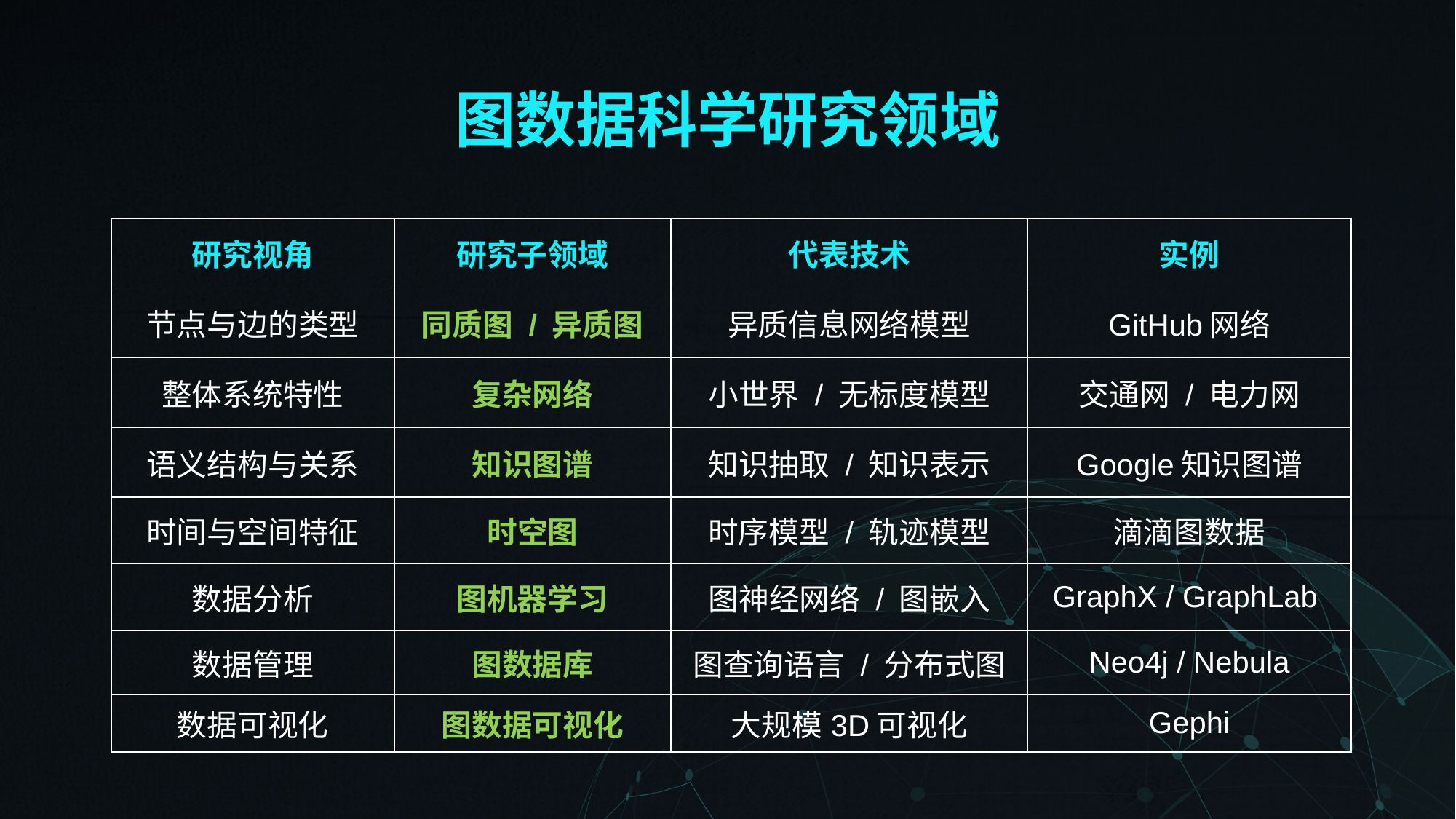

# 图数据科学研究领域
| 研究视角 | 研究子领域 | 代表技术 | 实例 |
| --- | --- | --- | --- |
| 节点与边的类型 | 同质图 / 异质图 | 异质信息网络模型 | GitHub网络 |
| 整体系统特性 | 复杂网络 | 小世界 / 无标度模型 | 交通网 / 电力网 |
| 语义结构与关系 | 知识图谱 | 知识抽取 / 知识表示 | Google知识图谱 |
| 时间与空间特征 | 时空图 | 时序模型 / 轨迹模型 | 滴滴图数据 |
| 数据分析 | 图机器学习 | 图神经网络 / 图嵌入 | GraphX / GraphLab |
| 数据管理 | 图数据库 | 图查询语言 / 分布式图 | Neo4j / Nebula |
| 数据可视化 | 图数据可视化 | 大规模3D可视化 | Gephi |